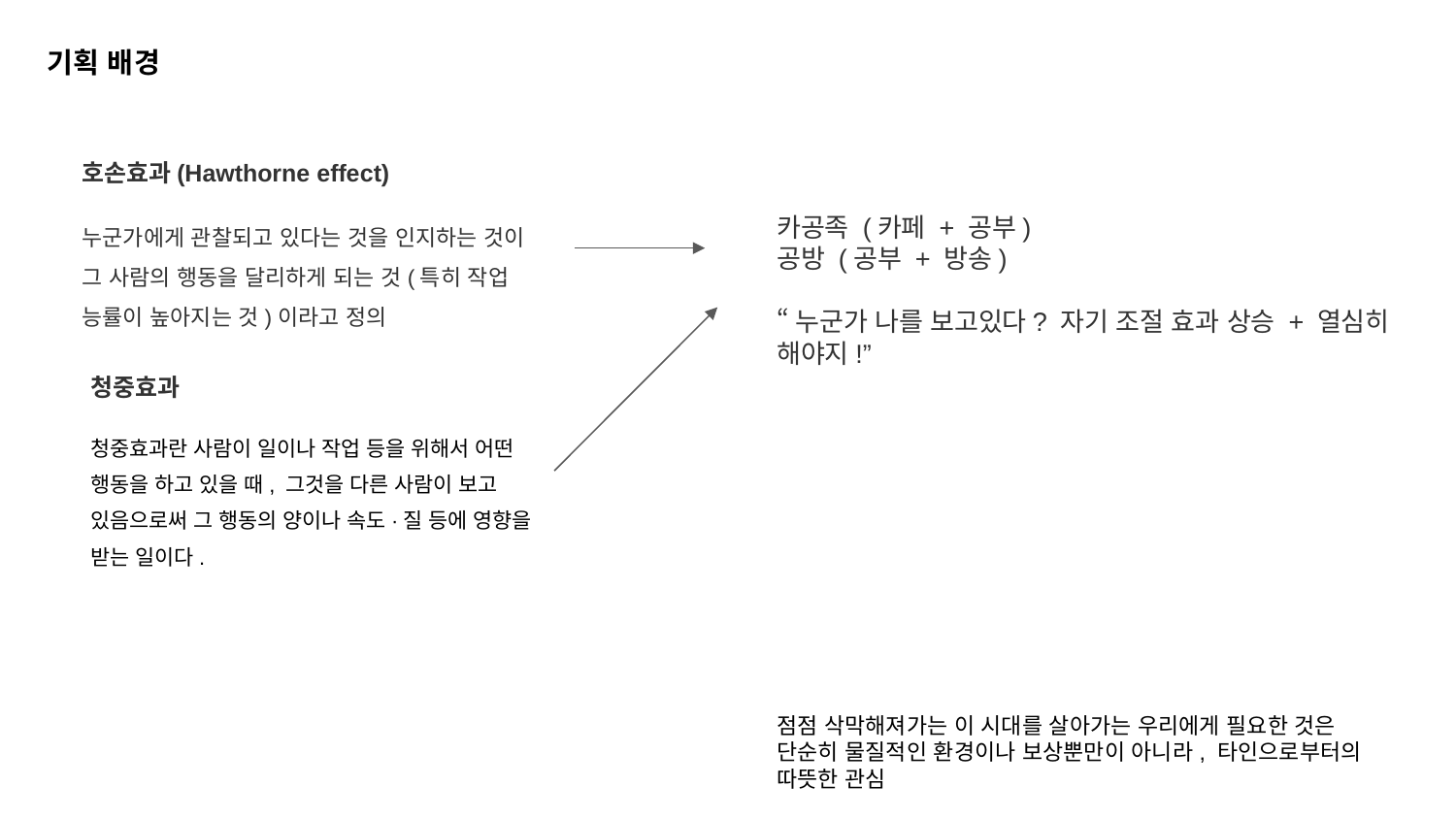

기획 배경
호손효과(Hawthorne effect)

누군가에게 관찰되고 있다는 것을 인지하는 것이 그 사람의 행동을 달리하게 되는 것(특히 작업 능률이 높아지는 것)이라고 정의
카공족 (카페 + 공부)
공방 (공부 + 방송)

“누군가 나를 보고있다? 자기 조절 효과 상승 + 열심히 해야지!”
청중효과

청중효과란 사람이 일이나 작업 등을 위해서 어떤 행동을 하고 있을 때, 그것을 다른 사람이 보고 있음으로써 그 행동의 양이나 속도·질 등에 영향을 받는 일이다.
점점 삭막해져가는 이 시대를 살아가는 우리에게 필요한 것은 단순히 물질적인 환경이나 보상뿐만이 아니라, 타인으로부터의 따뜻한 관심